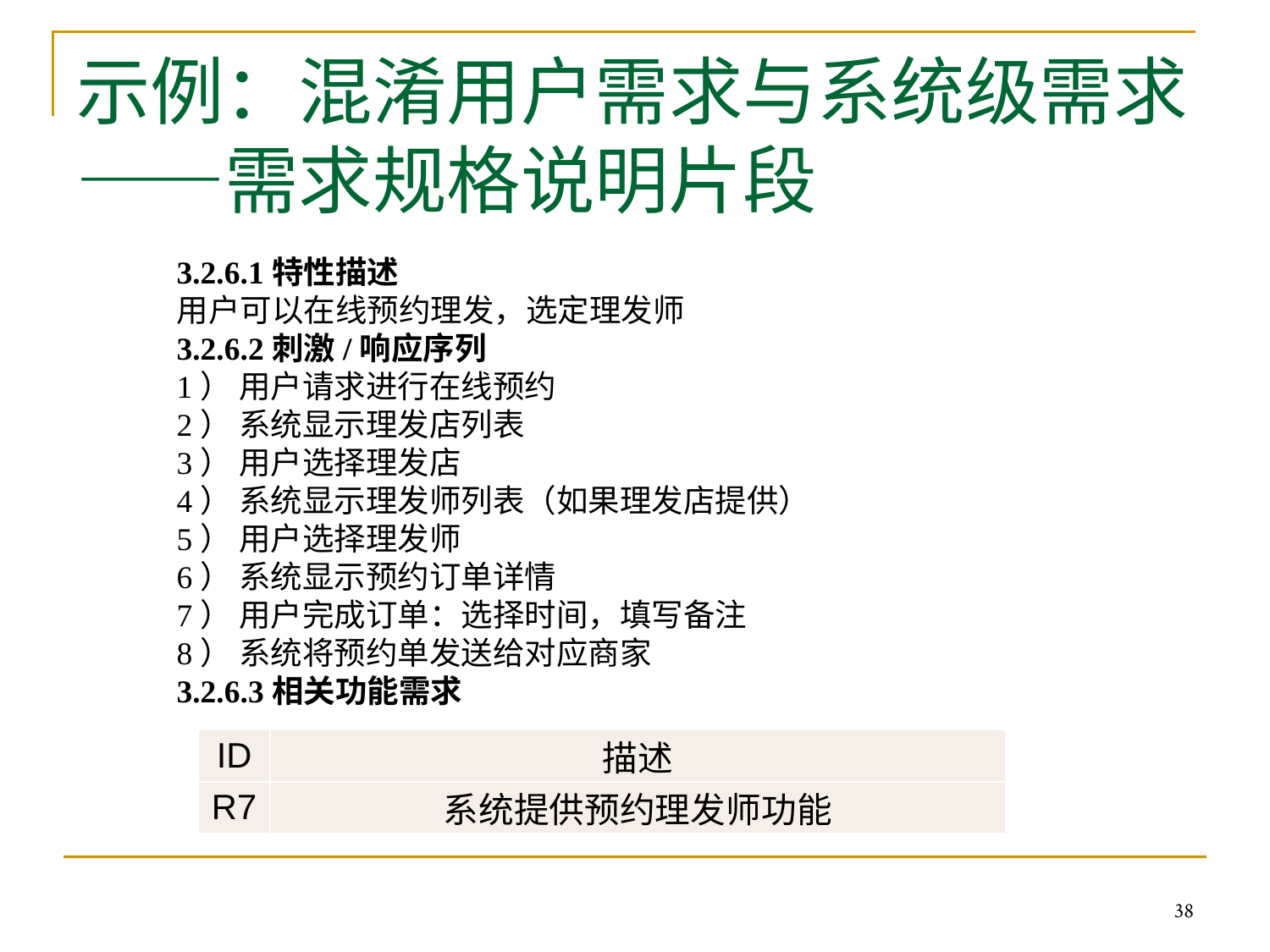

# 示例：混淆用户需求与系统级需求 ——需求规格说明片段
3.2.6.1特性描述
用户可以在线预约理发，选定理发师
3.2.6.2刺激/响应序列
1） 用户请求进行在线预约
2） 系统显示理发店列表
3） 用户选择理发店
4） 系统显示理发师列表（如果理发店提供）
5） 用户选择理发师
6） 系统显示预约订单详情
7） 用户完成订单：选择时间，填写备注
8） 系统将预约单发送给对应商家
3.2.6.3相关功能需求

| ID | 描述 |
| --- | --- |
| R7 | 系统提供预约理发师功能 |
38